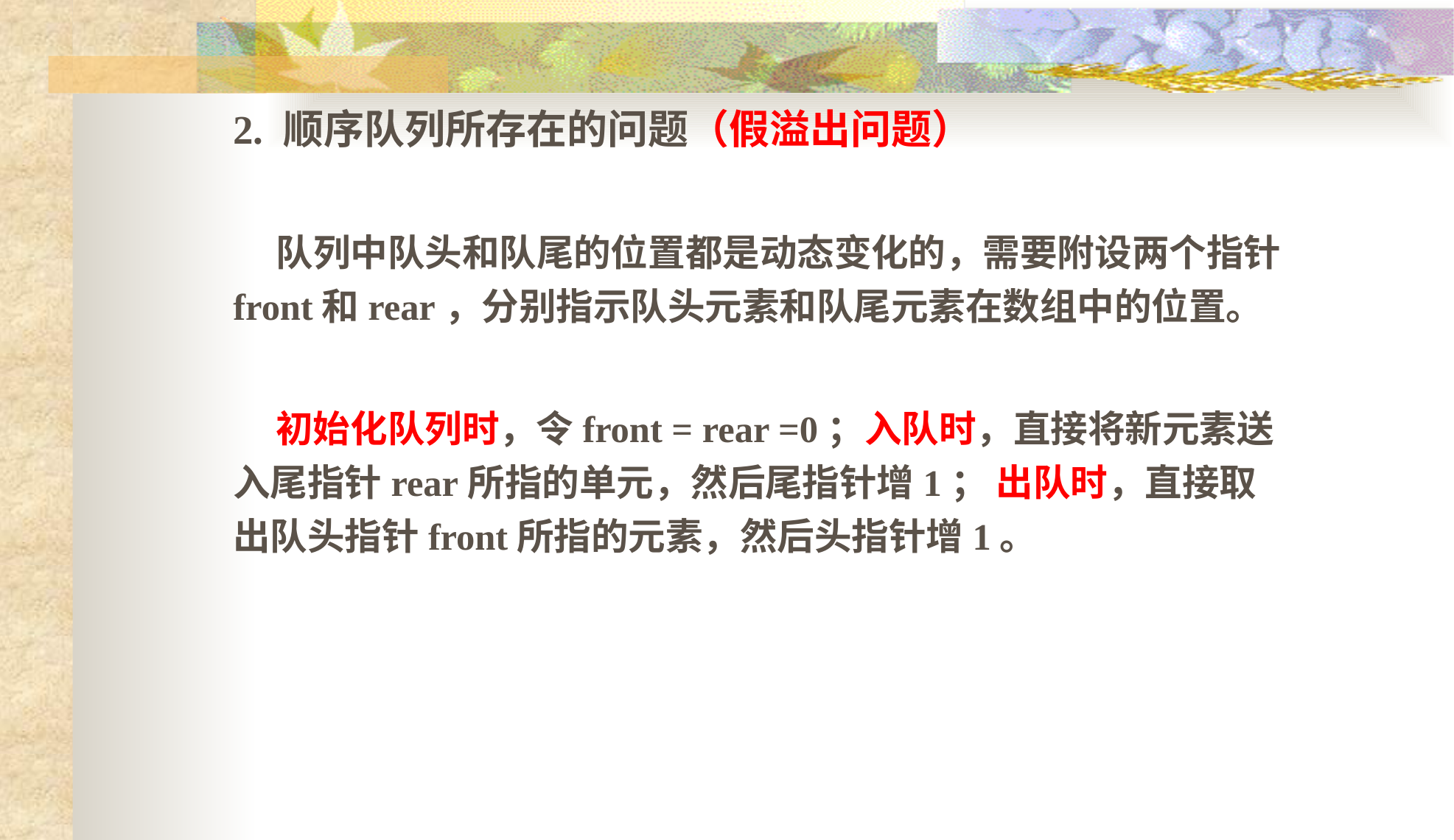

2. 顺序队列所存在的问题（假溢出问题）

    队列中队头和队尾的位置都是动态变化的，需要附设两个指针front和rear，分别指示队头元素和队尾元素在数组中的位置。

    初始化队列时，令front = rear =0；入队时，直接将新元素送入尾指针rear所指的单元，然后尾指针增1； 出队时，直接取出队头指针front所指的元素，然后头指针增1。